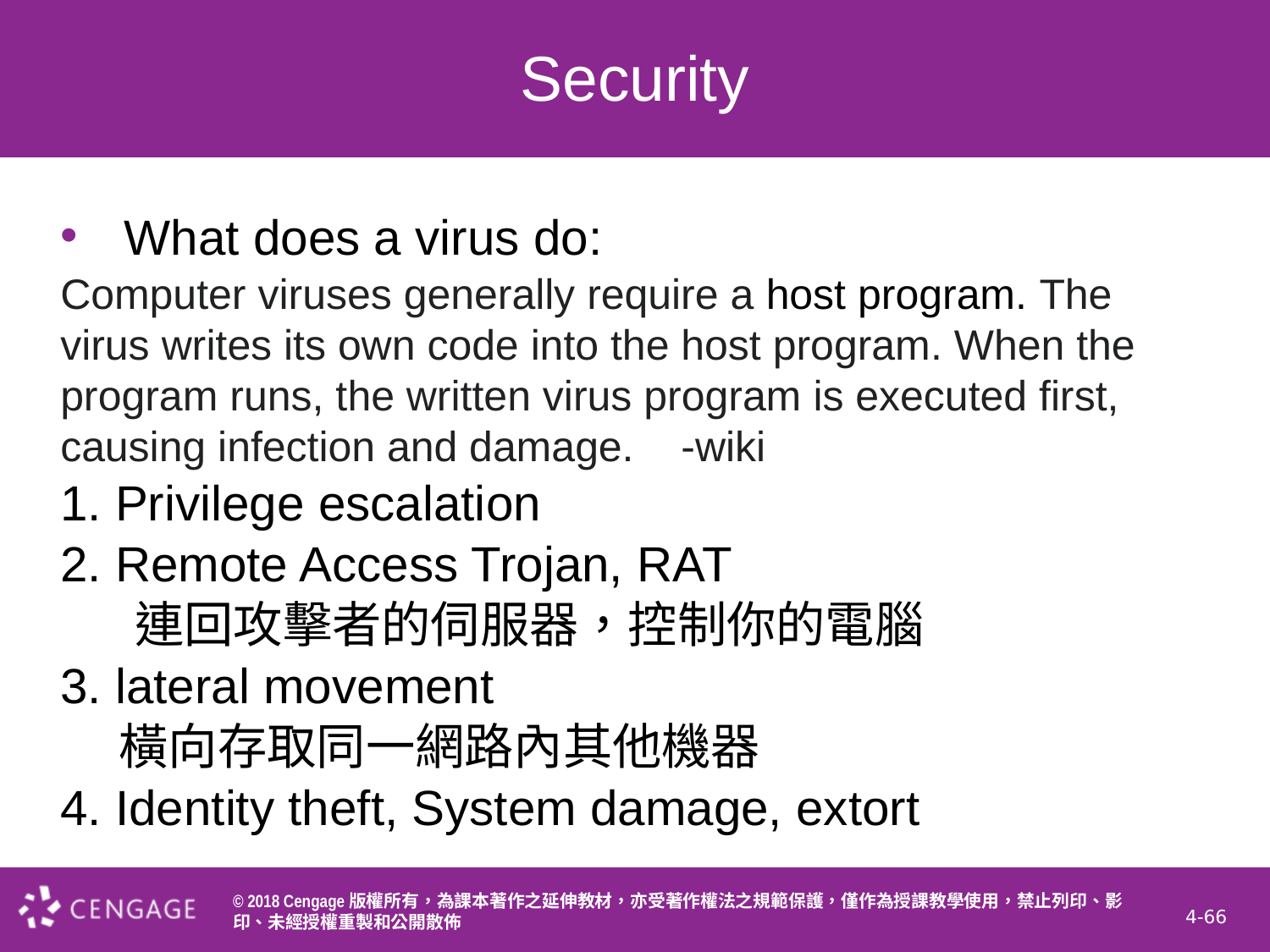

# Security
What does a virus do:
Computer viruses generally require a host program. The virus writes its own code into the host program. When the program runs, the written virus program is executed first, causing infection and damage.    -wiki
1. Privilege escalation
2. Remote Access Trojan, RAT
    連回攻擊者的伺服器，控制你的電腦
3. lateral movement
   橫向存取同一網路內其他機器
4. Identity theft, System damage, extort